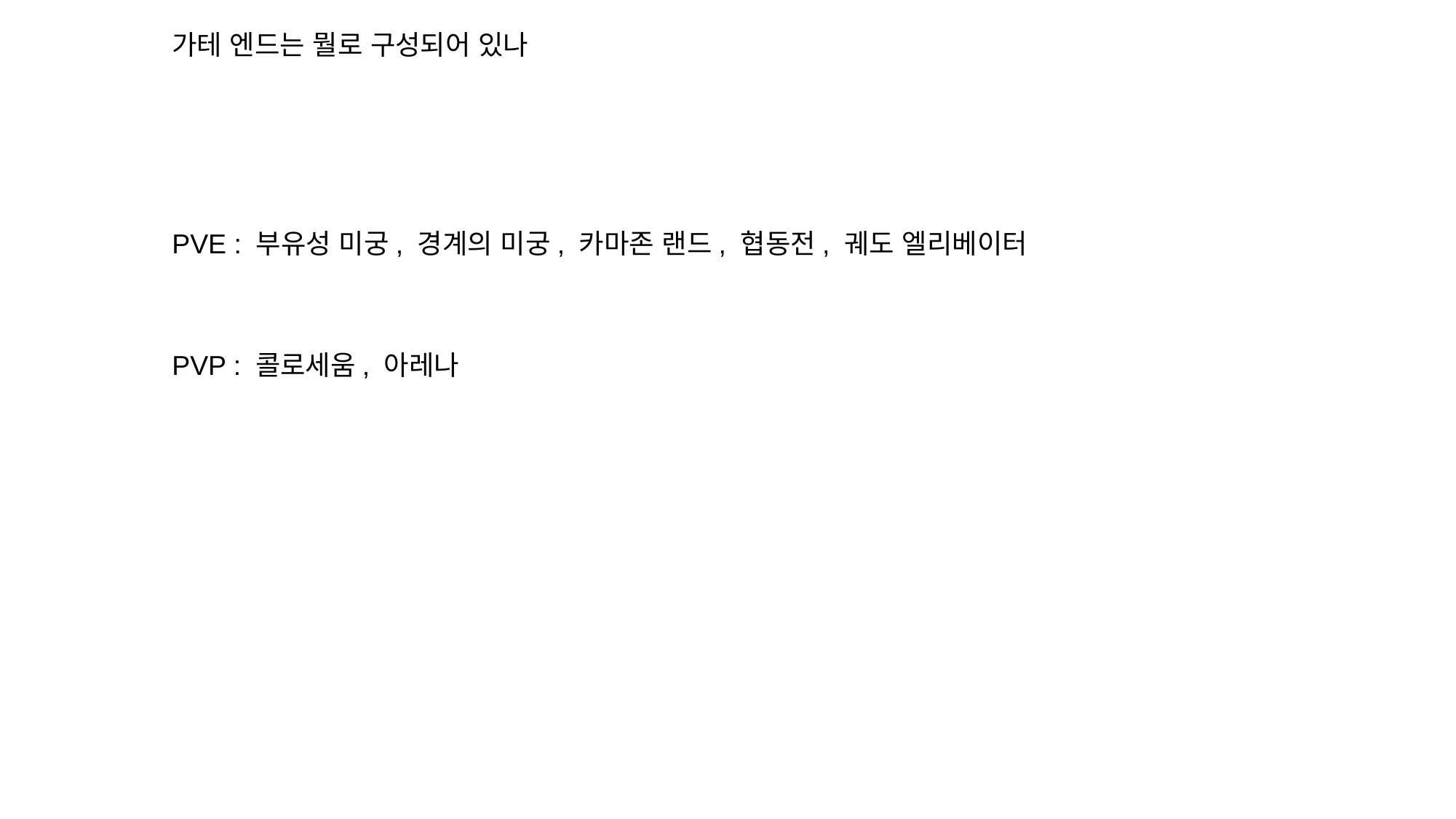

가테 엔드는 뭘로 구성되어 있나
PVE : 부유성 미궁, 경계의 미궁, 카마존 랜드, 협동전, 궤도 엘리베이터
PVP : 콜로세움, 아레나